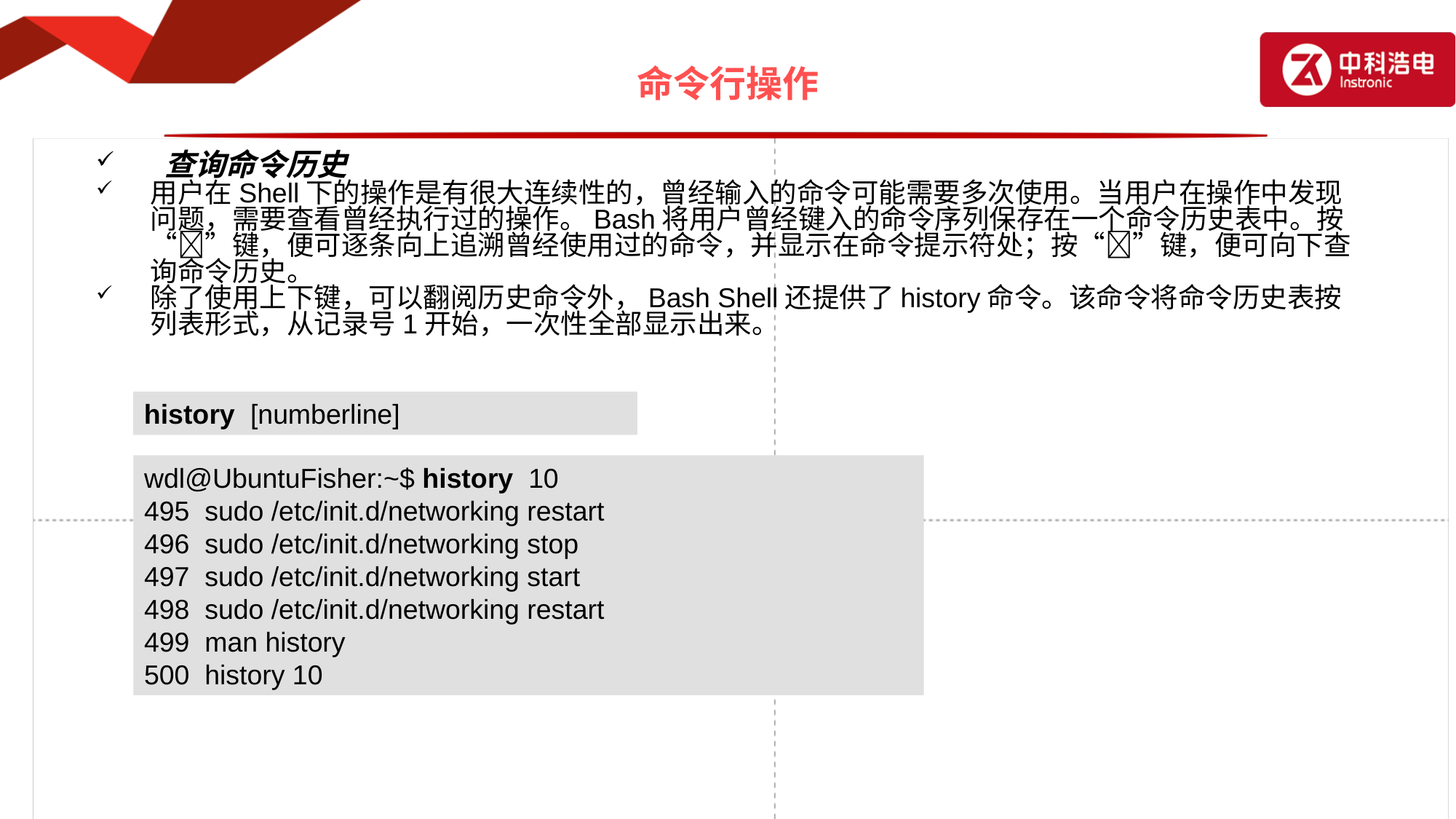

# 命令行操作
 查询命令历史
用户在Shell下的操作是有很大连续性的，曾经输入的命令可能需要多次使用。当用户在操作中发现问题，需要查看曾经执行过的操作。Bash将用户曾经键入的命令序列保存在一个命令历史表中。按“↑”键，便可逐条向上追溯曾经使用过的命令，并显示在命令提示符处；按“↓”键，便可向下查询命令历史。
除了使用上下键，可以翻阅历史命令外，Bash Shell还提供了history命令。该命令将命令历史表按列表形式，从记录号1开始，一次性全部显示出来。
history  [numberline]
wdl@UbuntuFisher:~$ history  10
495  sudo /etc/init.d/networking restart
496  sudo /etc/init.d/networking stop
497  sudo /etc/init.d/networking start
498  sudo /etc/init.d/networking restart
499  man history
500  history 10